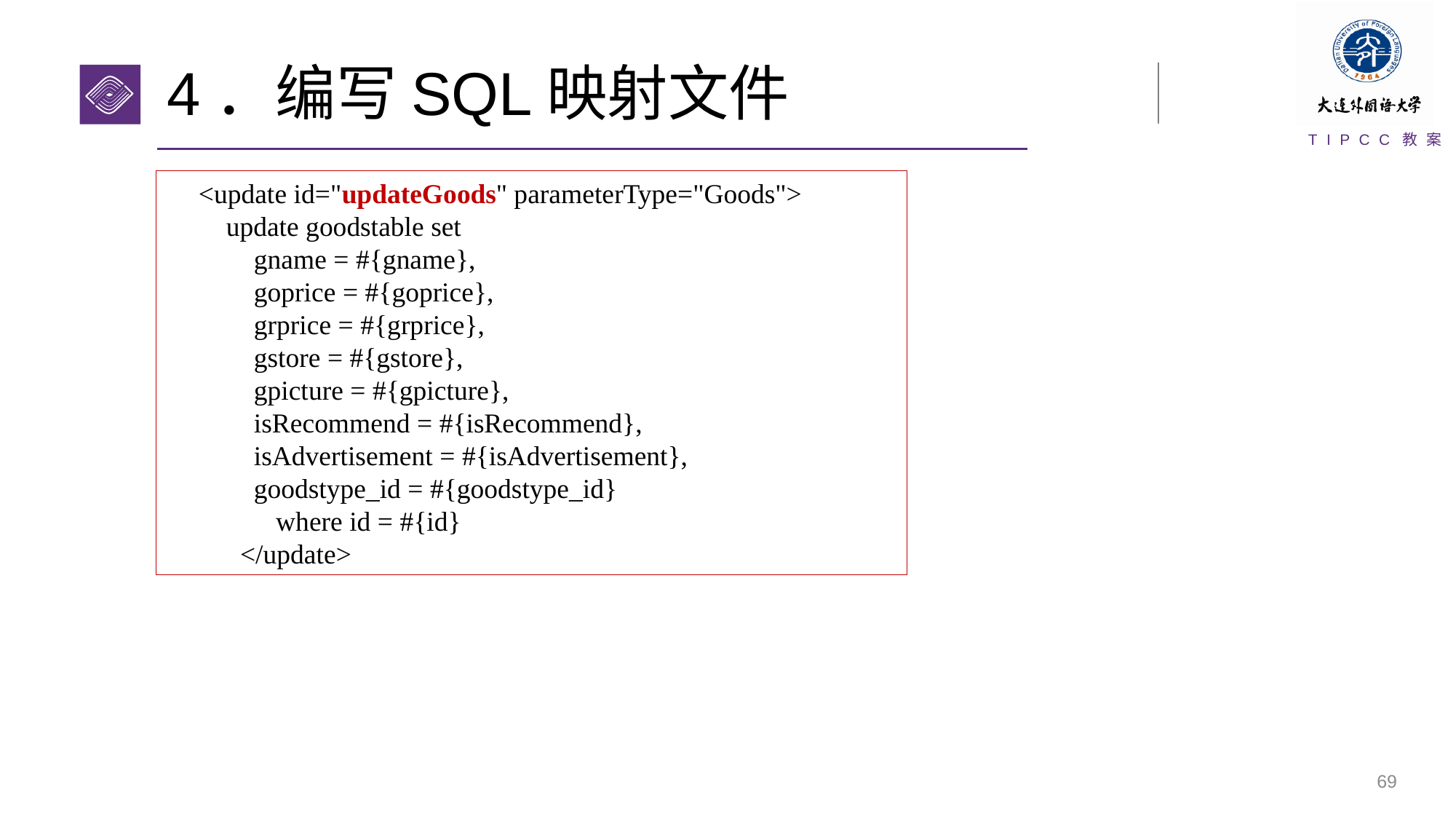

# 4．编写SQL映射文件
<update id="updateGoods" parameterType="Goods">
    update goodstable set
        gname = #{gname},
        goprice = #{goprice},
        grprice = #{grprice},
        gstore = #{gstore},
        gpicture = #{gpicture},
        isRecommend = #{isRecommend},
        isAdvertisement = #{isAdvertisement},
        goodstype_id = #{goodstype_id}
    	where id = #{id}
      </update>
69